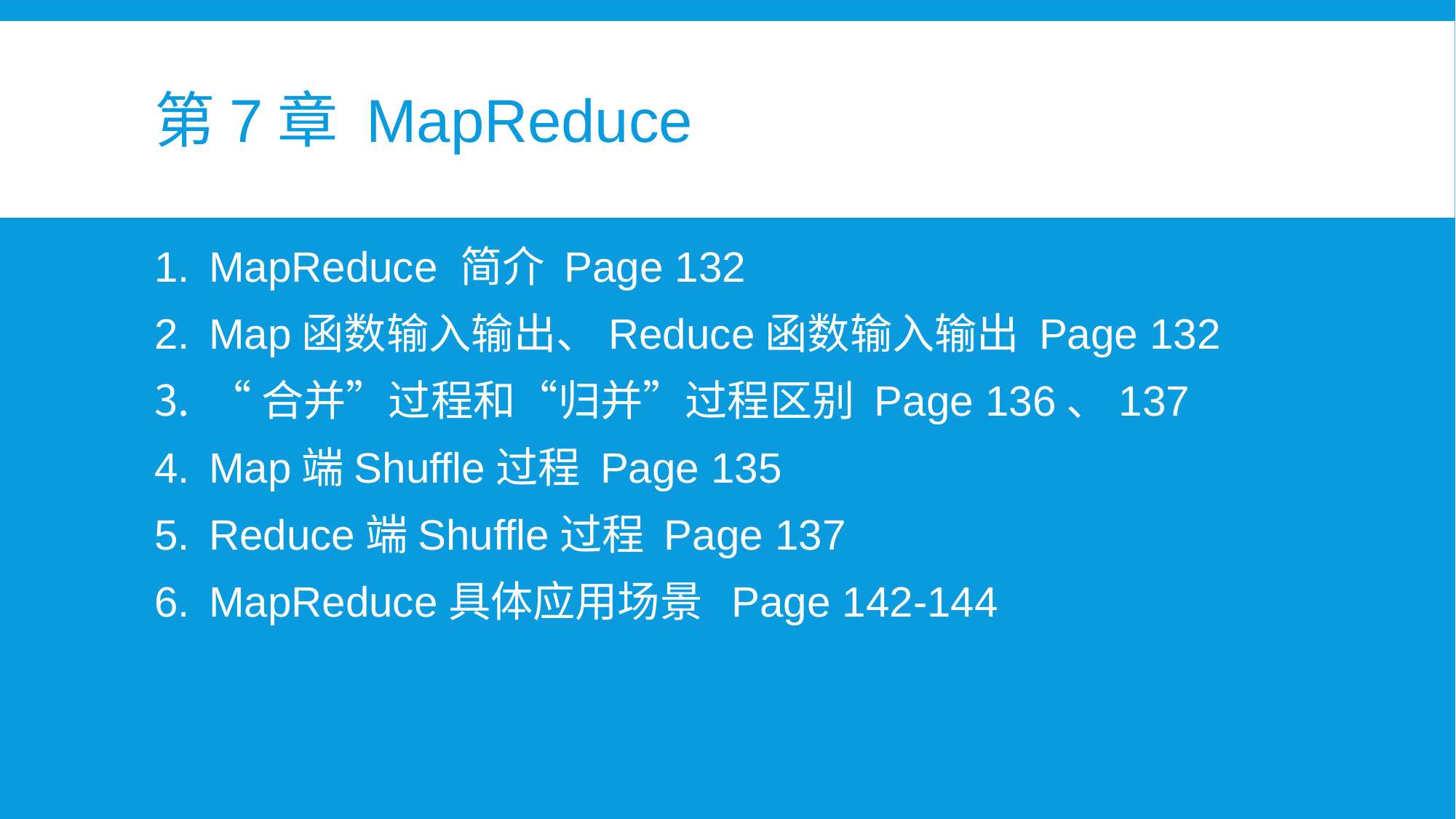

# 第7章 MapReduce
MapReduce 简介 Page 132
Map函数输入输出、Reduce函数输入输出 Page 132
“合并”过程和“归并”过程区别 Page 136、137
Map端Shuffle过程 Page 135
Reduce端Shuffle过程 Page 137
MapReduce具体应用场景  Page 142-144